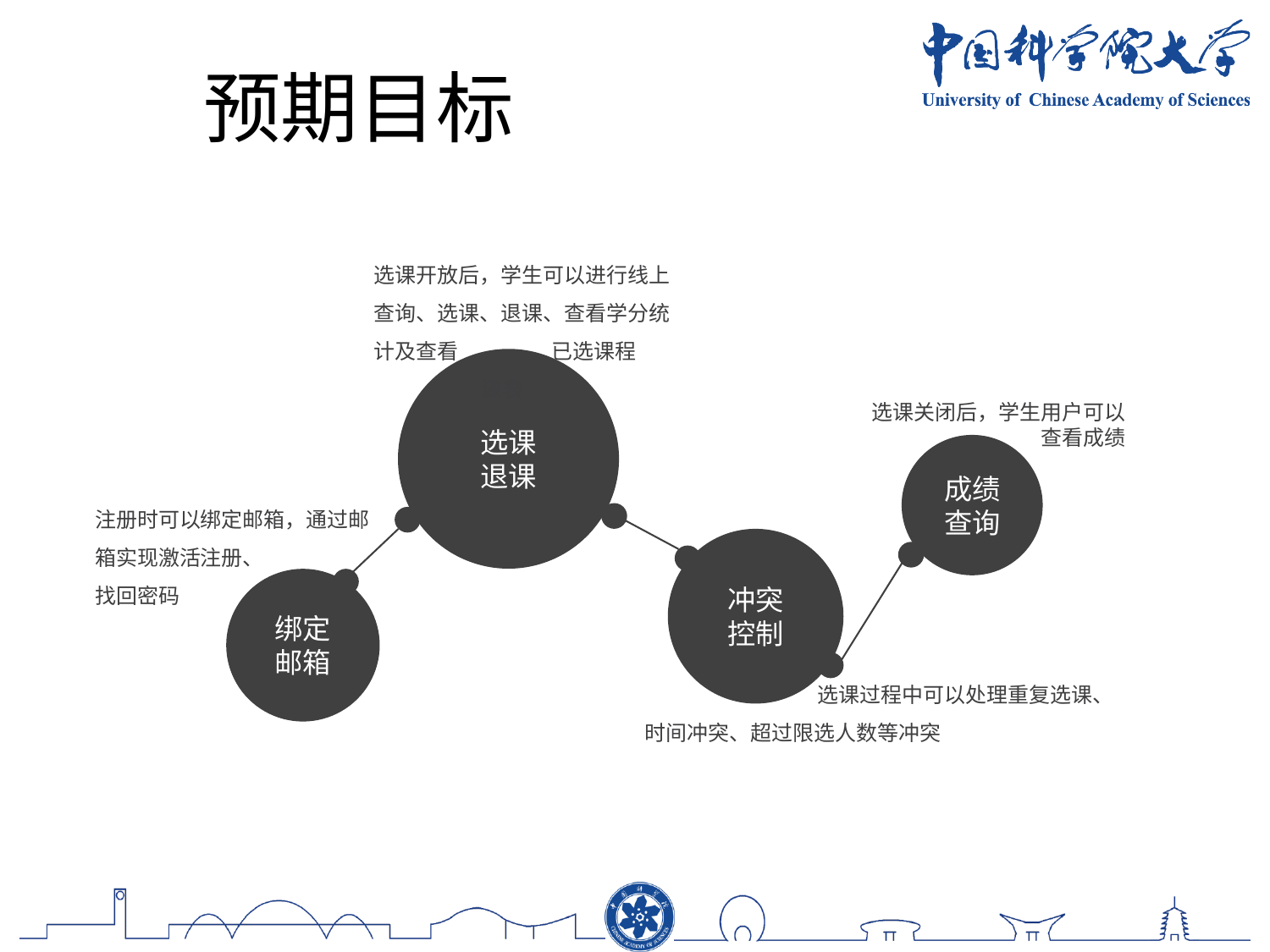

# 预期目标
选课开放后，学生可以进行线上查询、选课、退课、查看学分统计及查看                    已选课程                                 课表
选课
退课
选课关闭后，学生用户可以                       查看成绩
成绩
查询
注册时可以绑定邮箱，通过邮箱实现激活注册、
找回密码

冲突
控制

绑定
邮箱

                                    选课过程中可以处理重复选课、时间冲突、超过限选人数等冲突